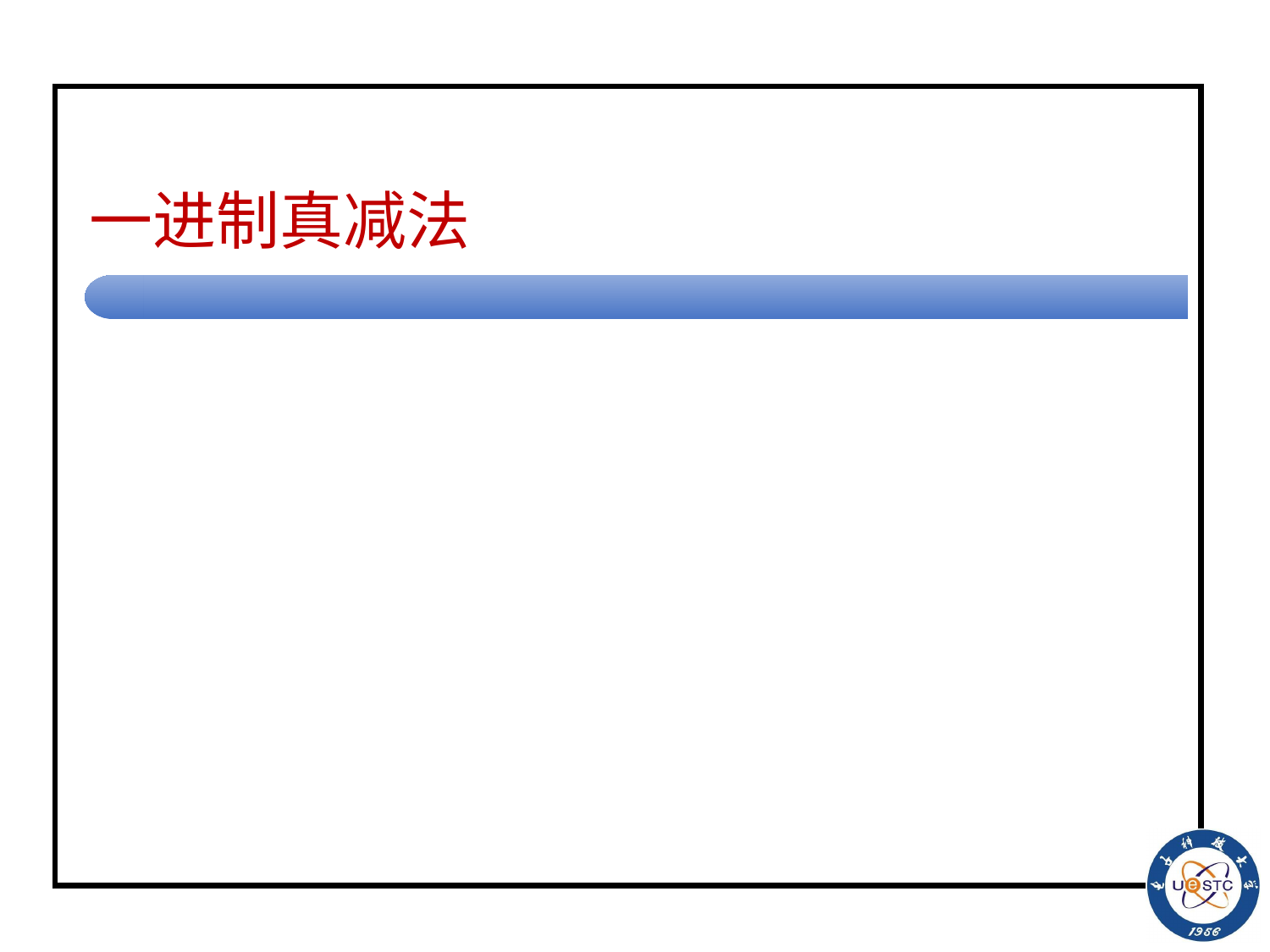

# 一进制真减法
(4)向左找B改状态
<seek_B,  1,  seek_B,  1,  L>
<seek_B,  0,  seek_B,  0,  L>
<seek_B,  B,  start,  B,  R> //start转(1)重复动作

(5) m>n情况, 最右边寻找0到达边界B, 表示1右边已没有0
<del_0,  B,  m>n,  B,  L>
<m>n,  1,  m>n,  B,  L> // 将1改写为B
<m>n,  0,  m>n,  0,  L>
<m>n,  B,  accept,  0,  N> //补写1个0,  结束